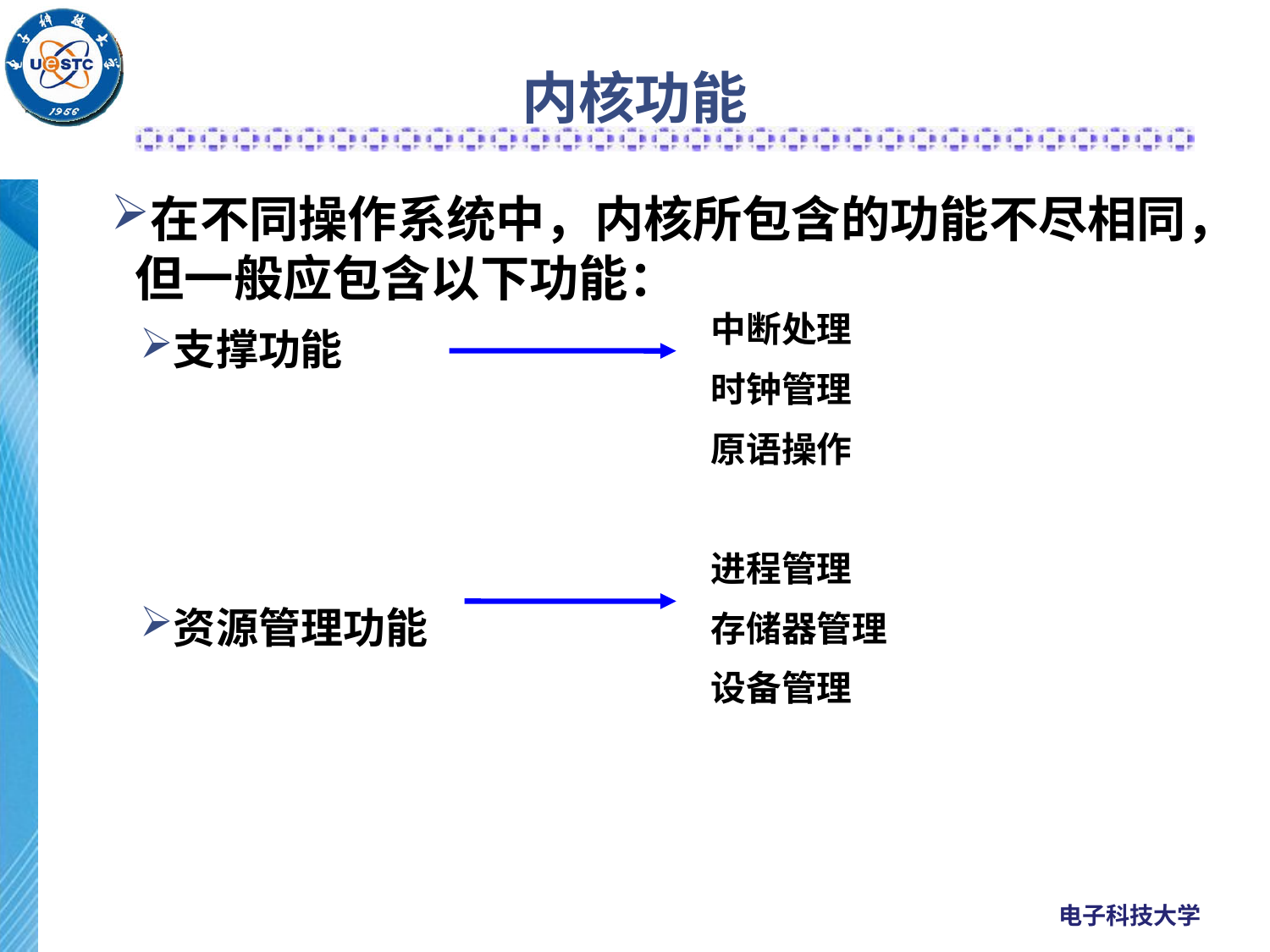

# 内核功能
在不同操作系统中，内核所包含的功能不尽相同，但一般应包含以下功能：
支撑功能

资源管理功能

中断处理
时钟管理
原语操作

进程管理
存储器管理
设备管理